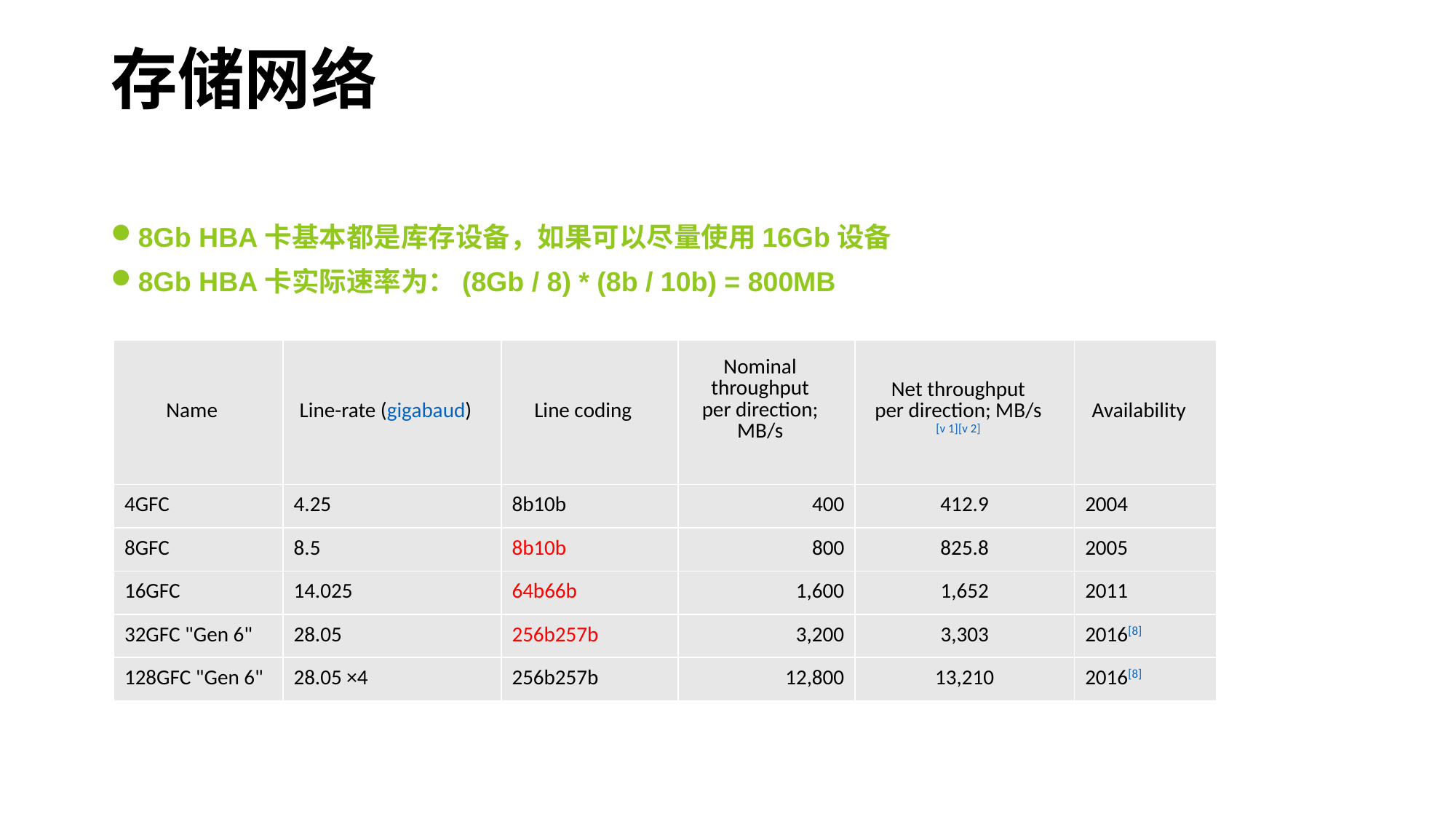

# 存储网络
8Gb HBA卡基本都是库存设备，如果可以尽量使用16Gb设备
8Gb HBA卡实际速率为：(8Gb / 8) * (8b / 10b) = 800MB
| Name | Line-rate (gigabaud) | Line coding | Nominal throughput per direction; MB/s | Net throughput per direction; MB/s[v 1][v 2] | Availability |
| --- | --- | --- | --- | --- | --- |
| 4GFC | 4.25 | 8b10b | 400 | 412.9 | 2004 |
| 8GFC | 8.5 | 8b10b | 800 | 825.8 | 2005 |
| 16GFC | 14.025 | 64b66b | 1,600 | 1,652 | 2011 |
| 32GFC "Gen 6" | 28.05 | 256b257b | 3,200 | 3,303 | 2016[8] |
| 128GFC "Gen 6" | 28.05 ×4 | 256b257b | 12,800 | 13,210 | 2016[8] |